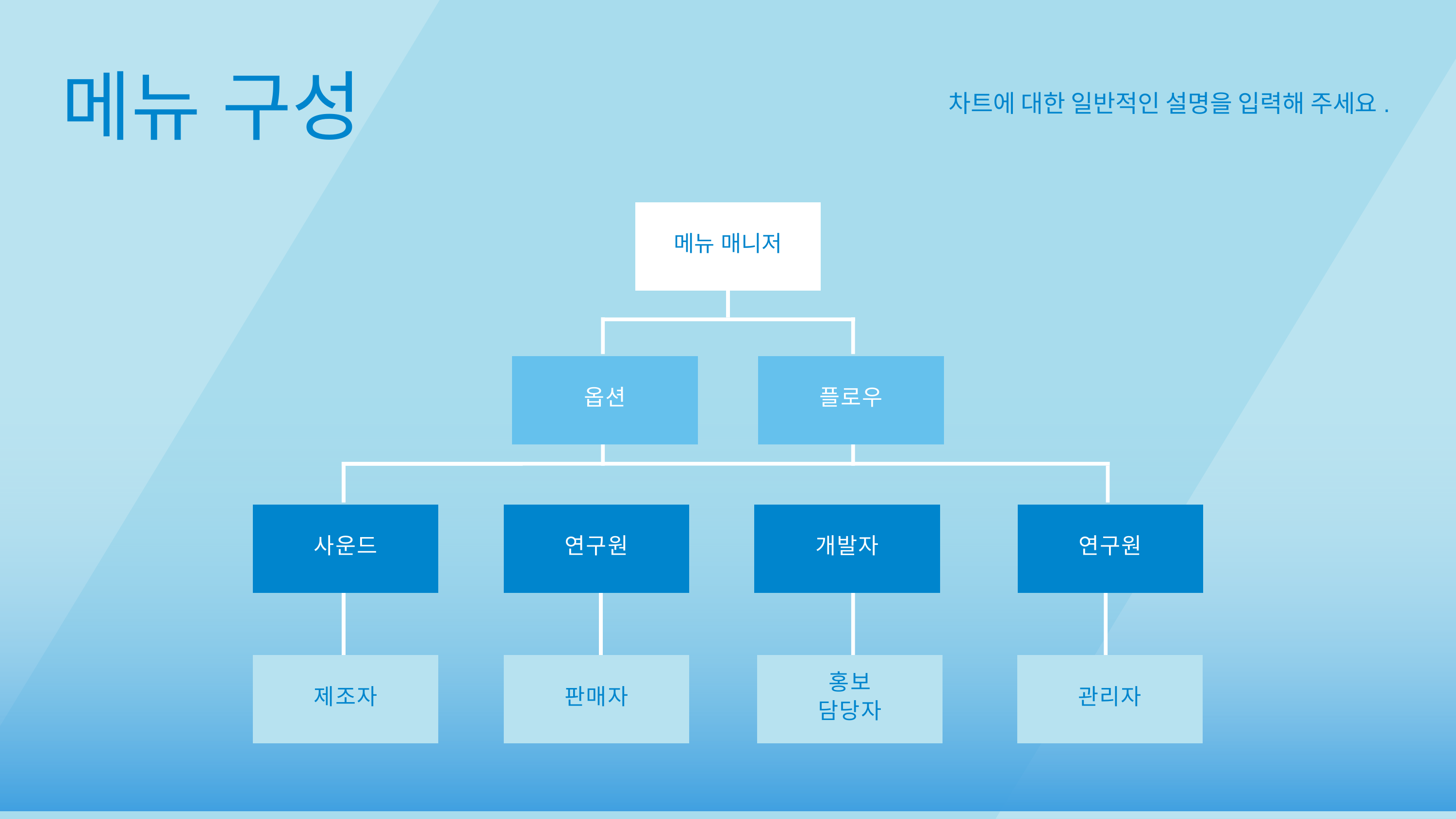

메뉴 구성
차트에 대한 일반적인 설명을 입력해 주세요.

메뉴 매니저

옵션

플로우

사운드

연구원

개발자

연구원

제조자

판매자

홍보
담당자

관리자